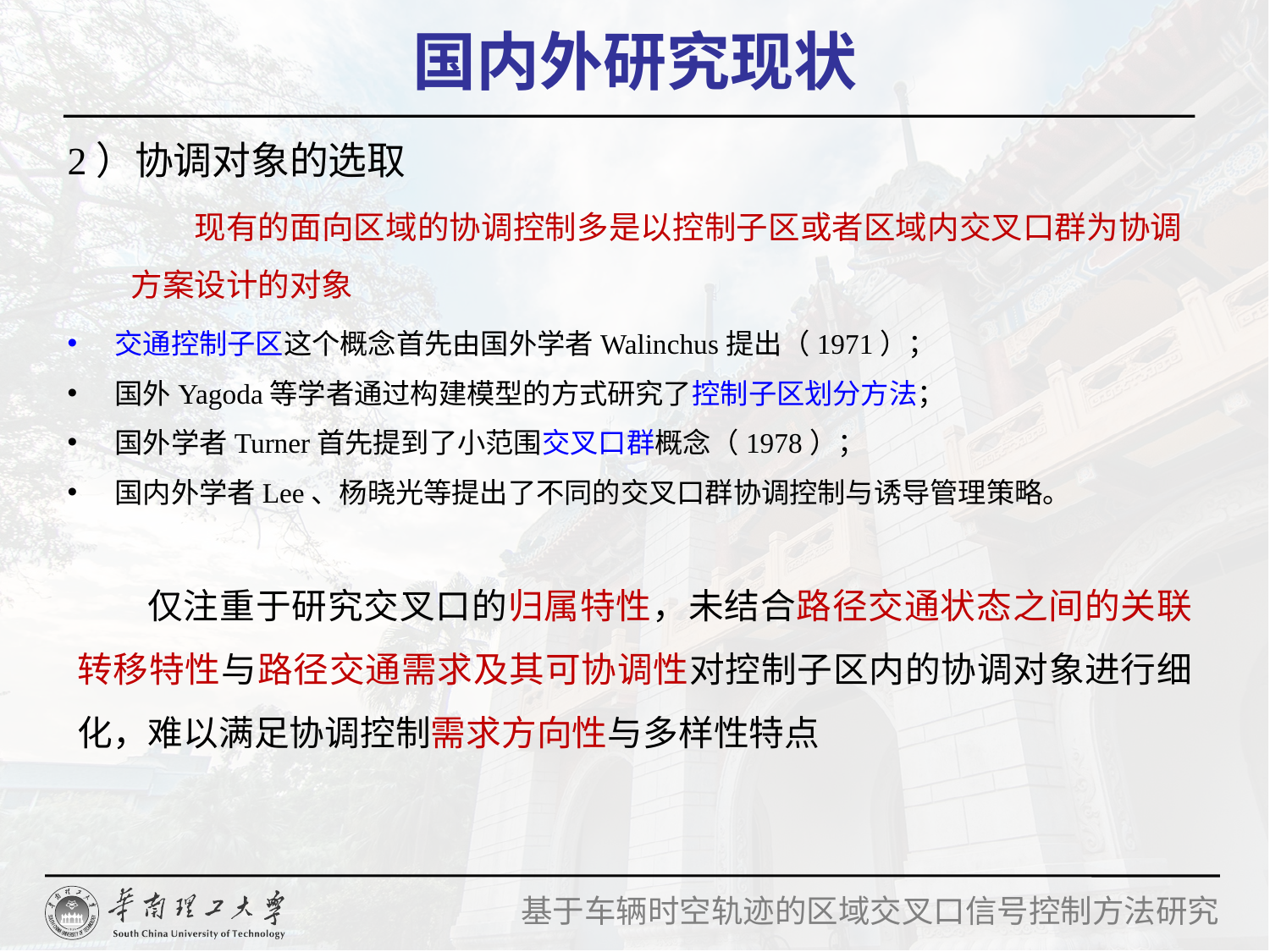

国内外研究现状
2）协调对象的选取
现有的面向区域的协调控制多是以控制子区或者区域内交叉口群为协调方案设计的对象
交通控制子区这个概念首先由国外学者Walinchus提出（1971）；
国外Yagoda等学者通过构建模型的方式研究了控制子区划分方法；
国外学者Turner首先提到了小范围交叉口群概念（1978）；
国内外学者Lee、杨晓光等提出了不同的交叉口群协调控制与诱导管理策略。

仅注重于研究交叉口的归属特性，未结合路径交通状态之间的关联转移特性与路径交通需求及其可协调性对控制子区内的协调对象进行细化，难以满足协调控制需求方向性与多样性特点